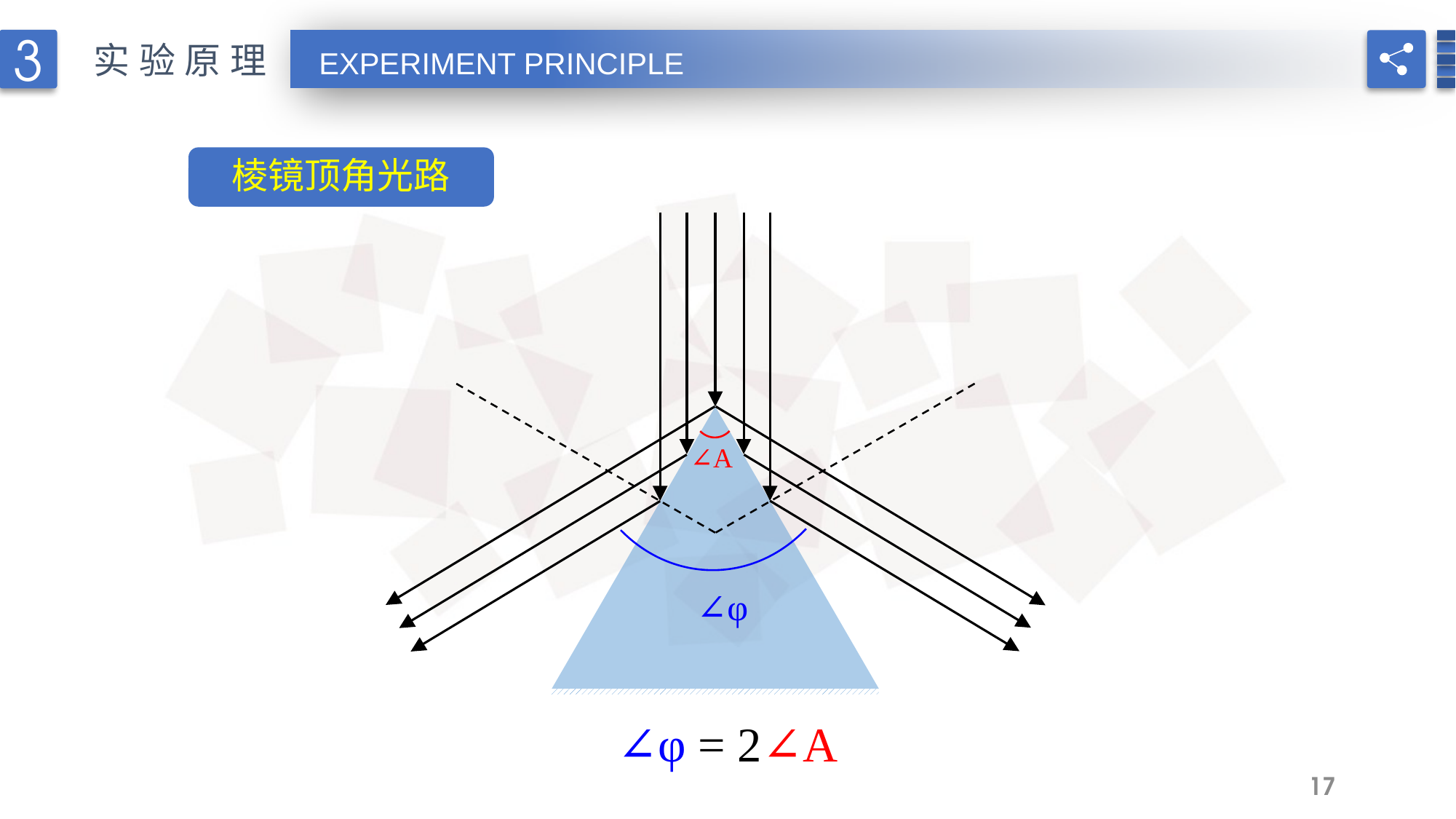

3

实验原理
EXPERIMENT PRINCIPLE

棱镜顶角光路

∠φ

∠A

∠φ = 2∠A
17